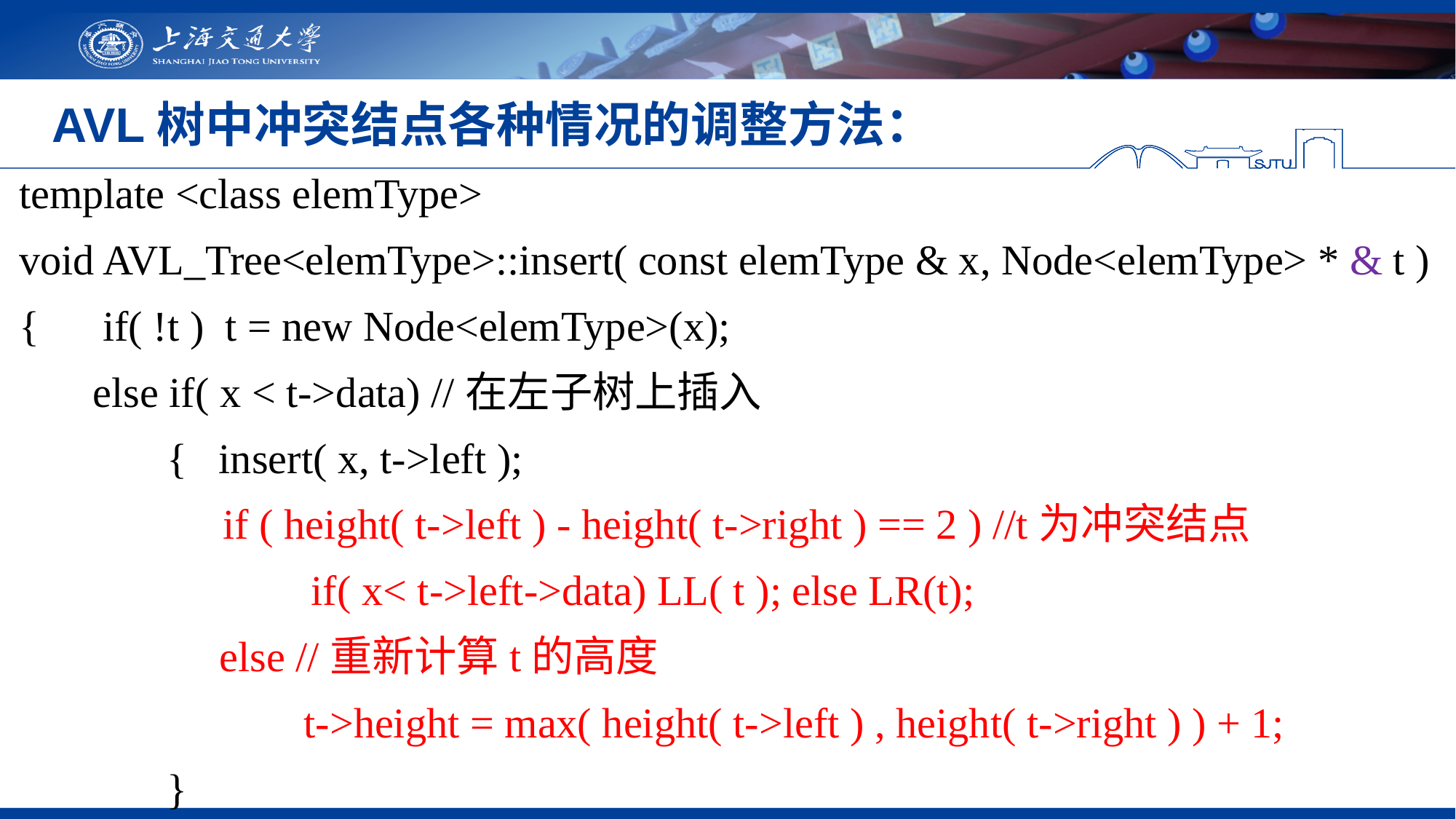

# AVL树中冲突结点各种情况的调整方法：
template <class elemType>
void AVL_Tree<elemType>::insert( const elemType & x, Node<elemType> * & t )
{      if( !t )  t = new Node<elemType>(x);
       else if( x < t->data) //在左子树上插入
              {   insert( x, t->left );
	         if ( height( t->left ) - height( t->right ) == 2 ) //t为冲突结点
		       if( x< t->left->data) LL( t ); else LR(t);
                   else //重新计算t的高度
                           t->height = max( height( t->left ) , height( t->right ) ) + 1;
              }